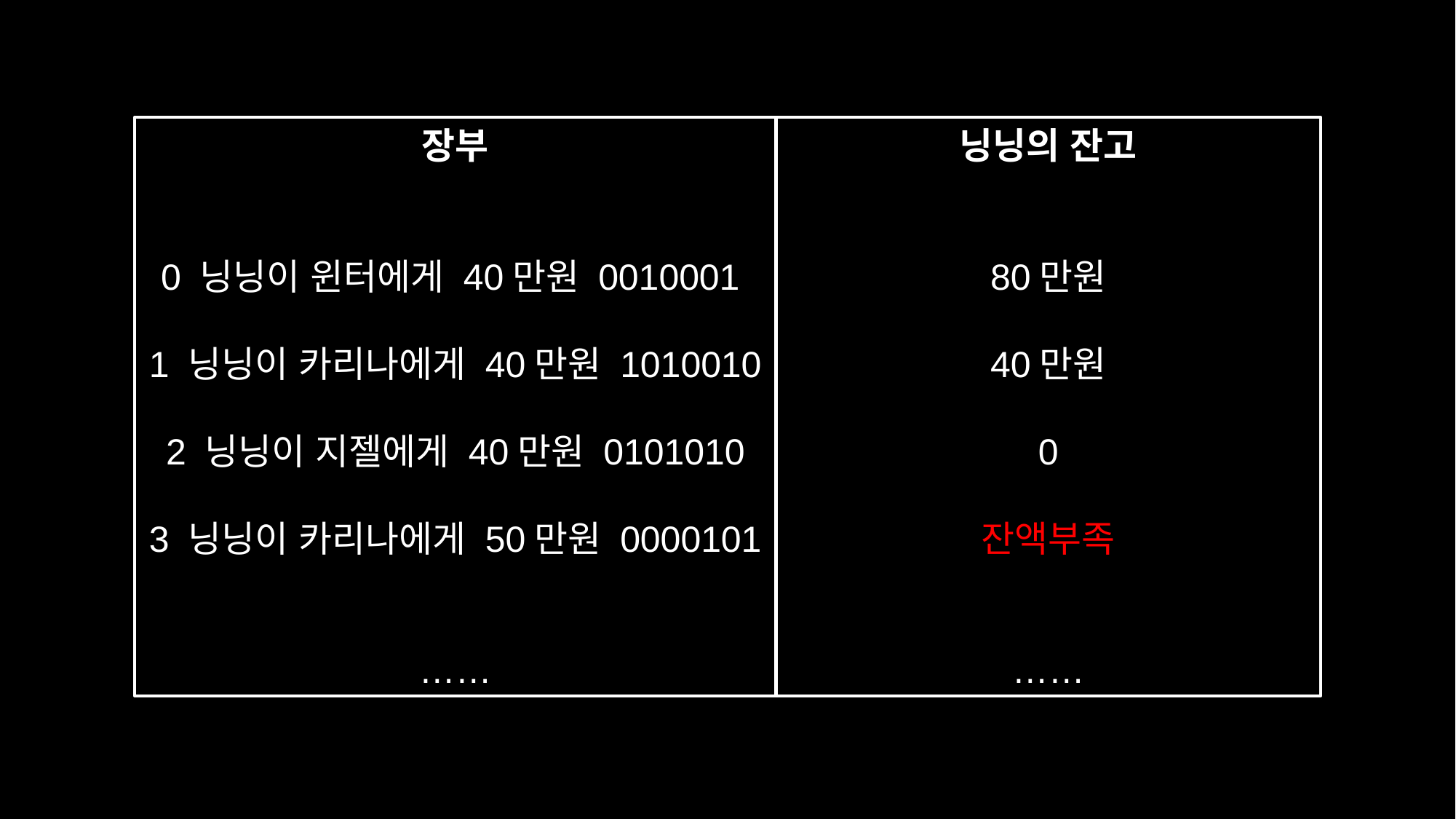

장부

0 닝닝이 윈터에게 40만원 0010001

1 닝닝이 카리나에게 40만원 1010010

2 닝닝이 지젤에게 40만원 0101010

3 닝닝이 카리나에게 50만원 0000101

……
닝닝의 잔고

80만원

40만원

0

잔액부족

……